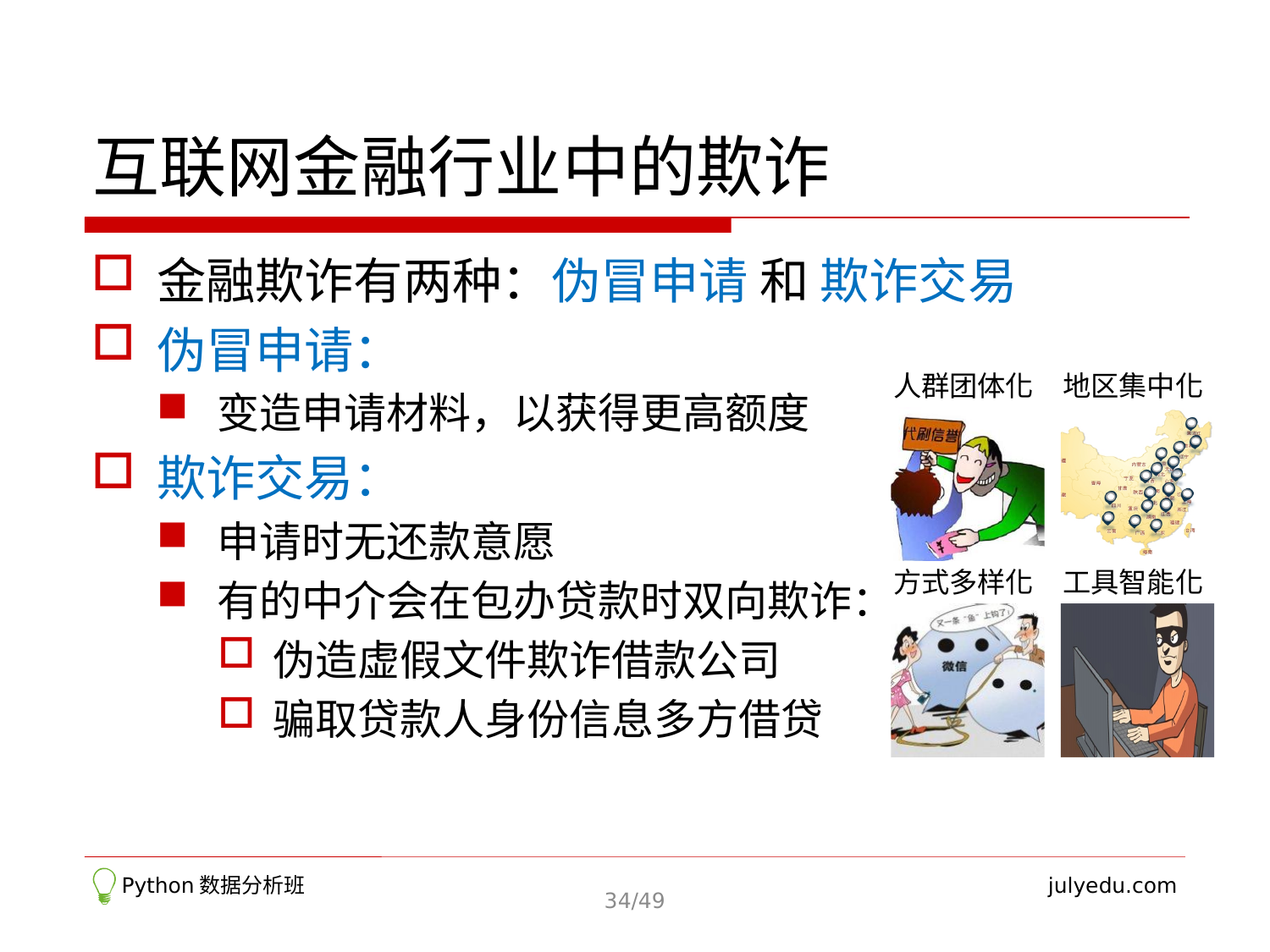

# 互联网金融行业中的欺诈
金融欺诈有两种：伪冒申请 和 欺诈交易
伪冒申请：
变造申请材料，以获得更高额度
欺诈交易：
申请时无还款意愿
有的中介会在包办贷款时双向欺诈：
伪造虚假文件欺诈借款公司
骗取贷款人身份信息多方借贷
人群团体化
地区集中化
方式多样化
工具智能化
     Python数据分析班
julyedu.com
34/49